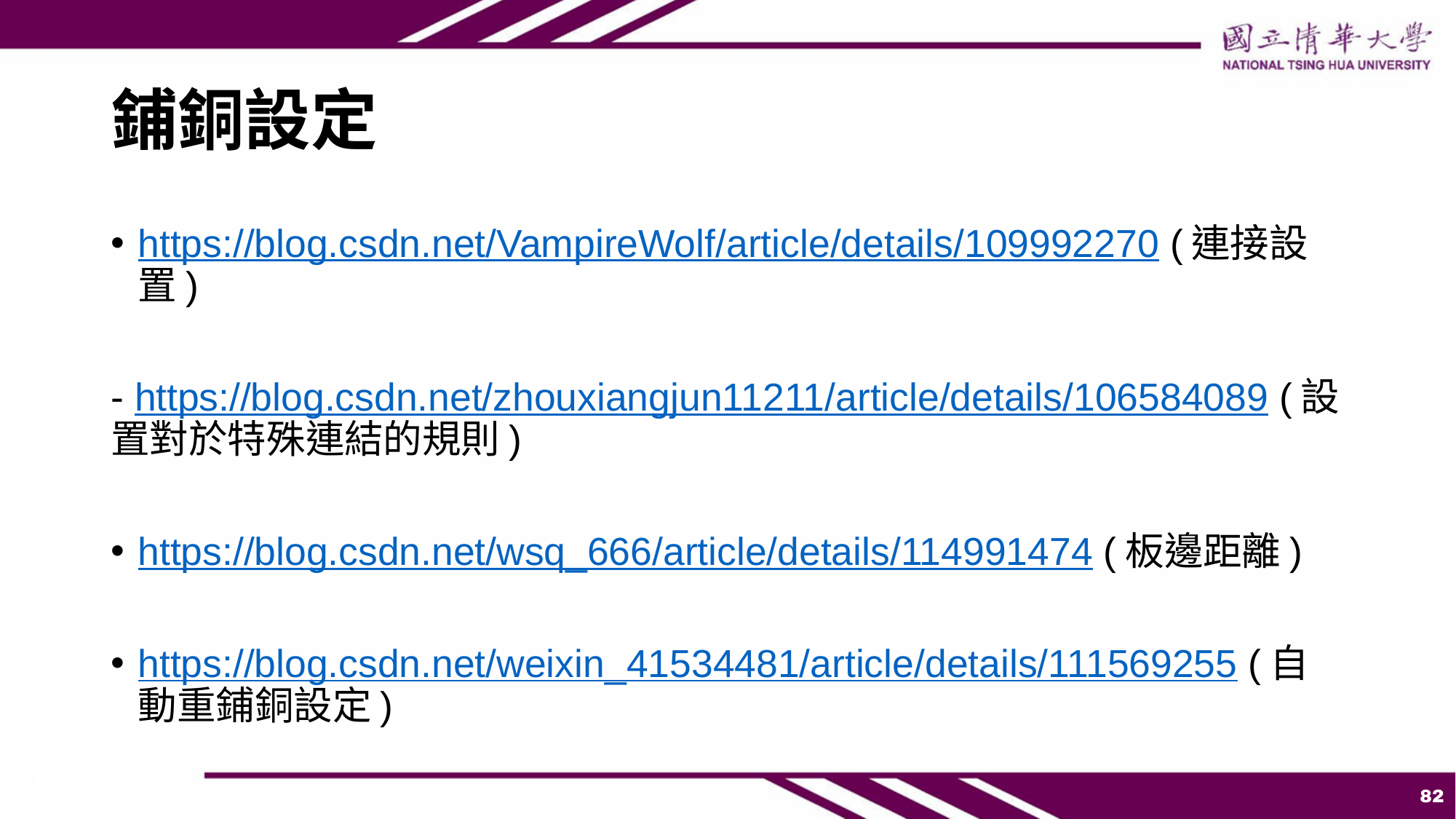

# 鋪銅設定
https://blog.csdn.net/VampireWolf/article/details/109992270 (連接設置)

- https://blog.csdn.net/zhouxiangjun11211/article/details/106584089 (設置對於特殊連結的規則)

https://blog.csdn.net/wsq_666/article/details/114991474 (板邊距離)

https://blog.csdn.net/weixin_41534481/article/details/111569255 (自動重鋪銅設定)

82